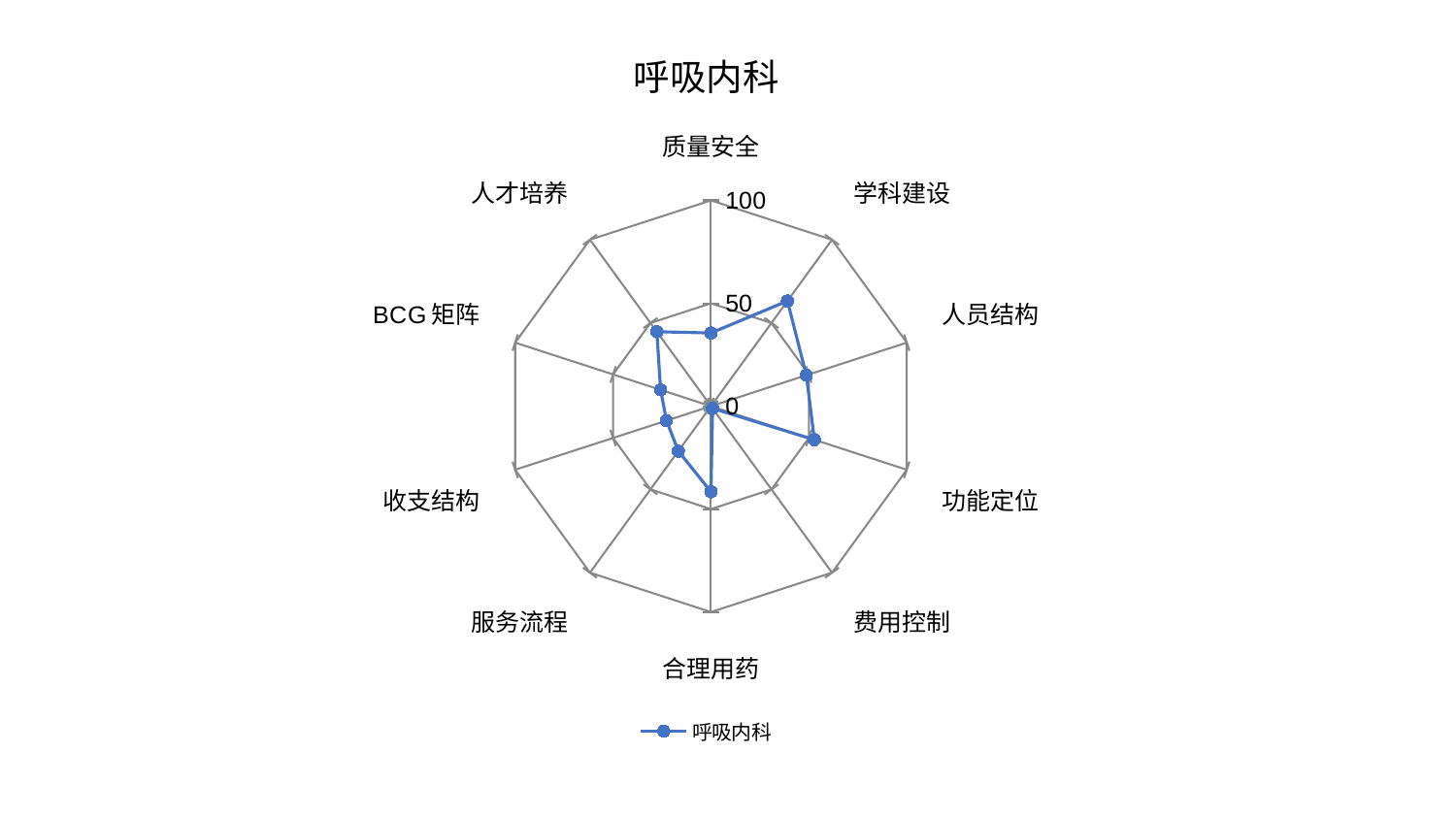

### Chart: 呼吸内科

| Category | 呼吸内科 |
|---|---|
| 质量安全 | 35.56020979947641 |
| 学科建设 | 63.193868596329985 |
| 人员结构 | 48.726558609016266 |
| 功能定位 | 52.813485580094294 |
| 费用控制 | 1.358234234631523 |
| 合理用药 | 41.58168061649757 |
| 服务流程 | 26.98307315092067 |
| 收支结构 | 22.741092332870444 |
| BCG矩阵 | 25.73875306985744 |
| 人才培养 | 44.74972284143698 |
136